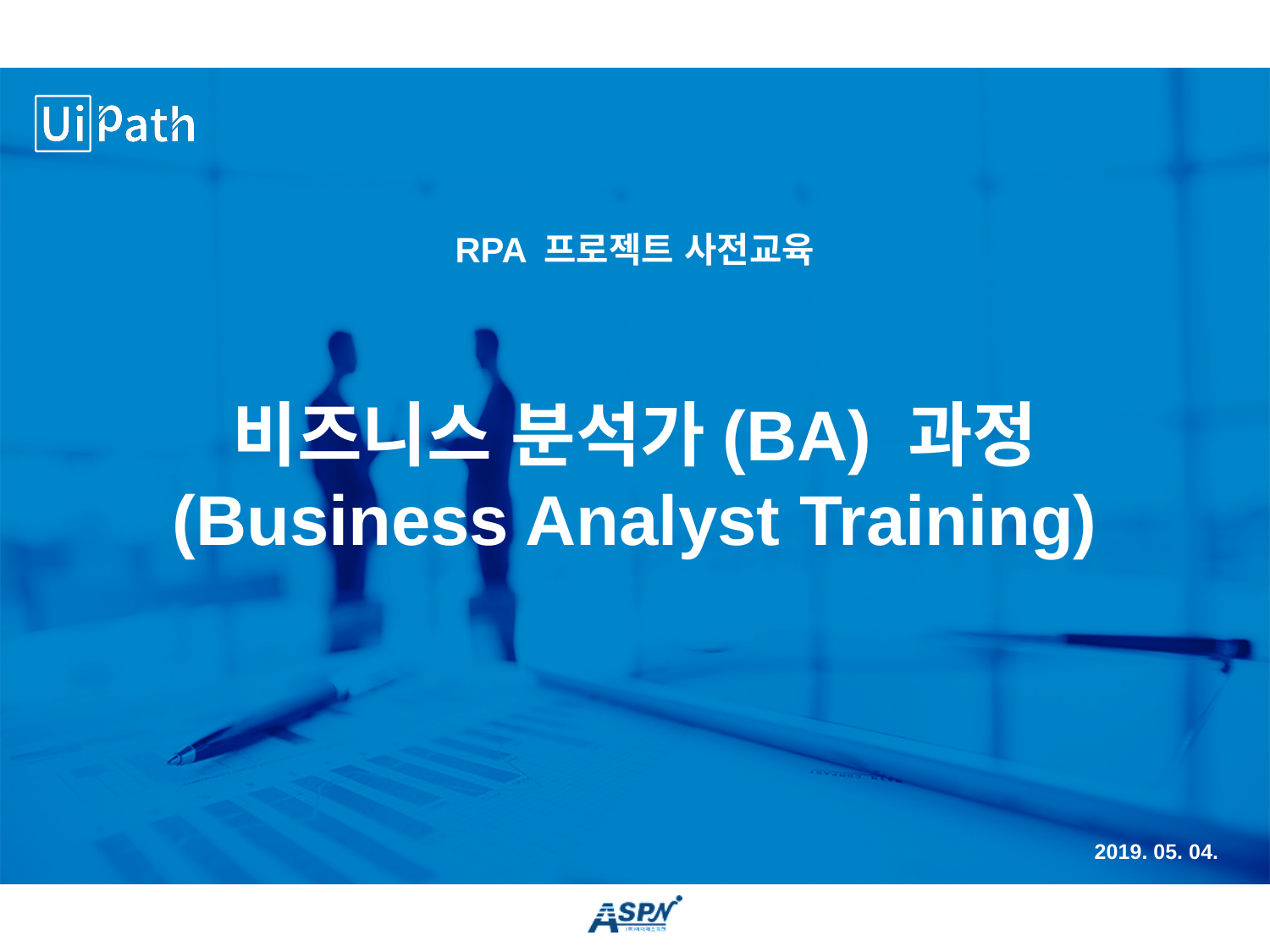

RPA 프로젝트 사전교육
비즈니스 분석가(BA) 과정 (Business Analyst Training)
2019. 05. 04.